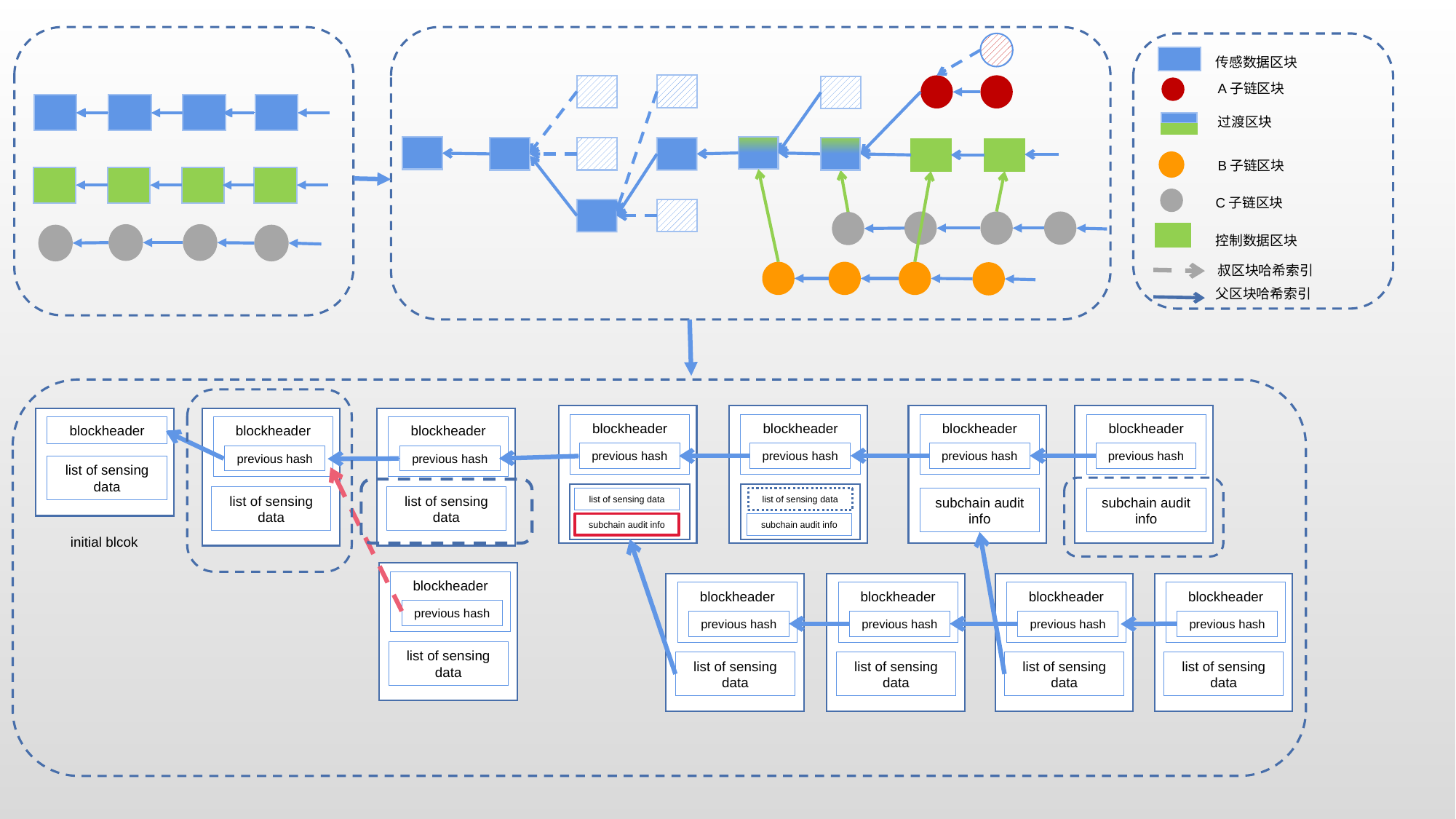

传感数据区块
A子链区块

过渡区块

B子链区块

C子链区块

控制数据区块
叔区块哈希索引
父区块哈希索引

blockheader

blockheader

blockheader

blockheader

blockheader
blockheader

blockheader

previous hash
previous hash
previous hash
previous hash
previous hash
previous hash
list of sensing data

list of sensing data
list of sensing data
list of sensing data
list of sensing data
subchain audit info
subchain audit info
subchain audit info
subchain audit info
initial blcok

blockheader

blockheader

blockheader

blockheader

blockheader

previous hash
previous hash
previous hash
previous hash
previous hash
list of sensing data
list of sensing data
list of sensing data
list of sensing data
list of sensing data